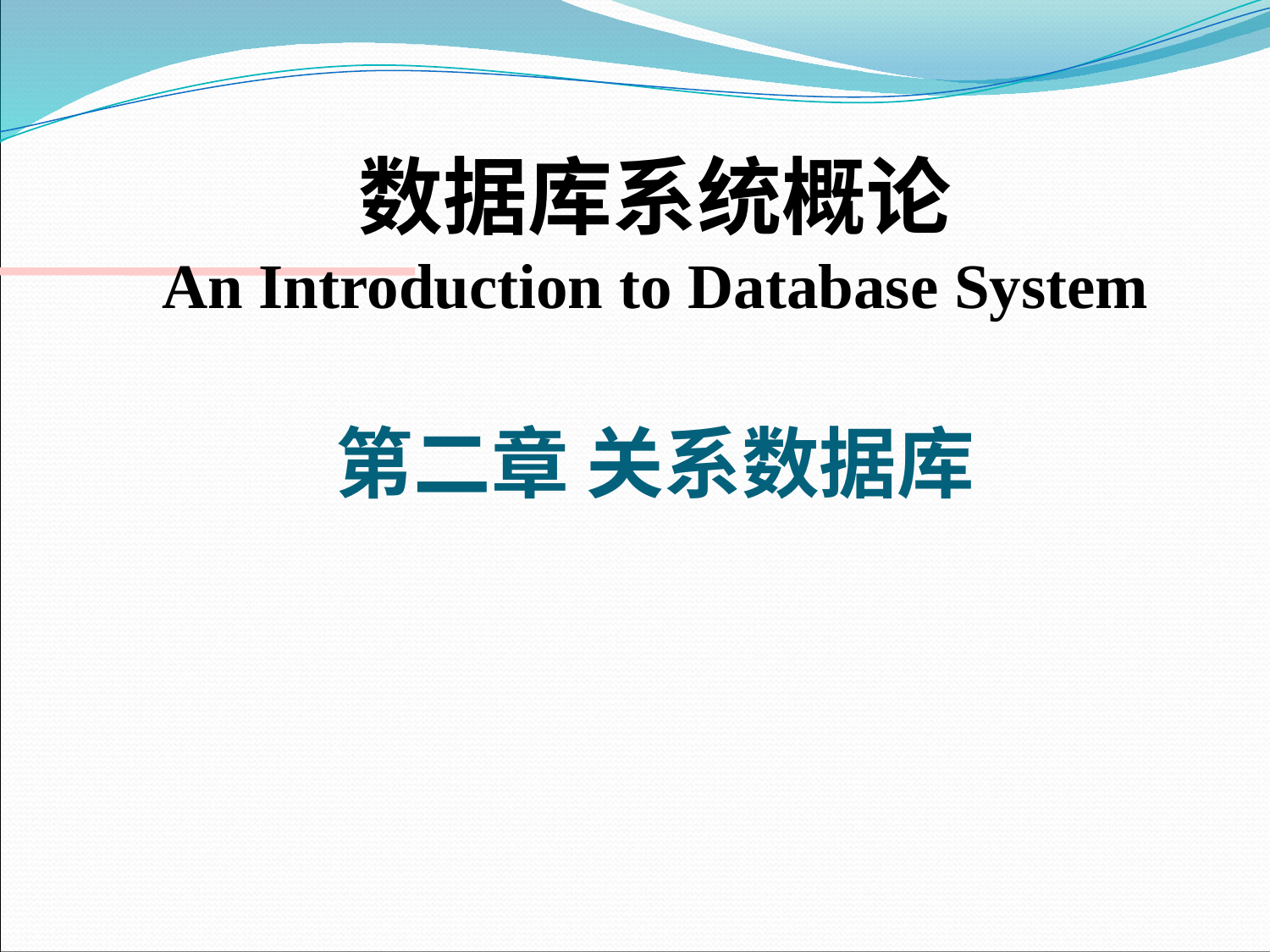

数据库系统概论
An Introduction to Database System

第二章 关系数据库

96